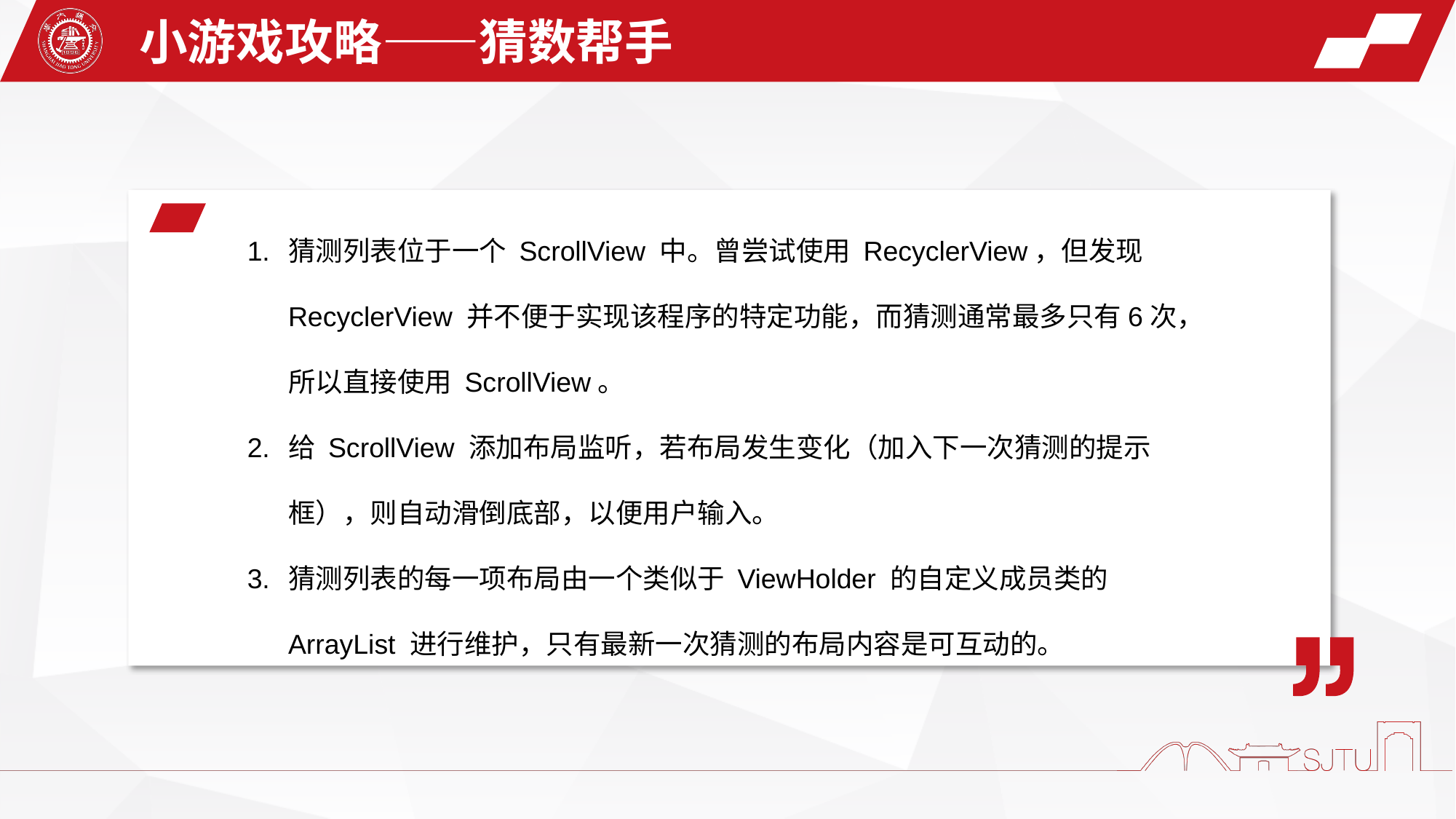

小游戏攻略——猜数帮手

猜测列表位于一个 ScrollView 中。曾尝试使用 RecyclerView，但发现 RecyclerView 并不便于实现该程序的特定功能，而猜测通常最多只有6次，所以直接使用 ScrollView。
给 ScrollView 添加布局监听，若布局发生变化（加入下一次猜测的提示框），则自动滑倒底部，以便用户输入。
猜测列表的每一项布局由一个类似于 ViewHolder 的自定义成员类的 ArrayList 进行维护，只有最新一次猜测的布局内容是可互动的。